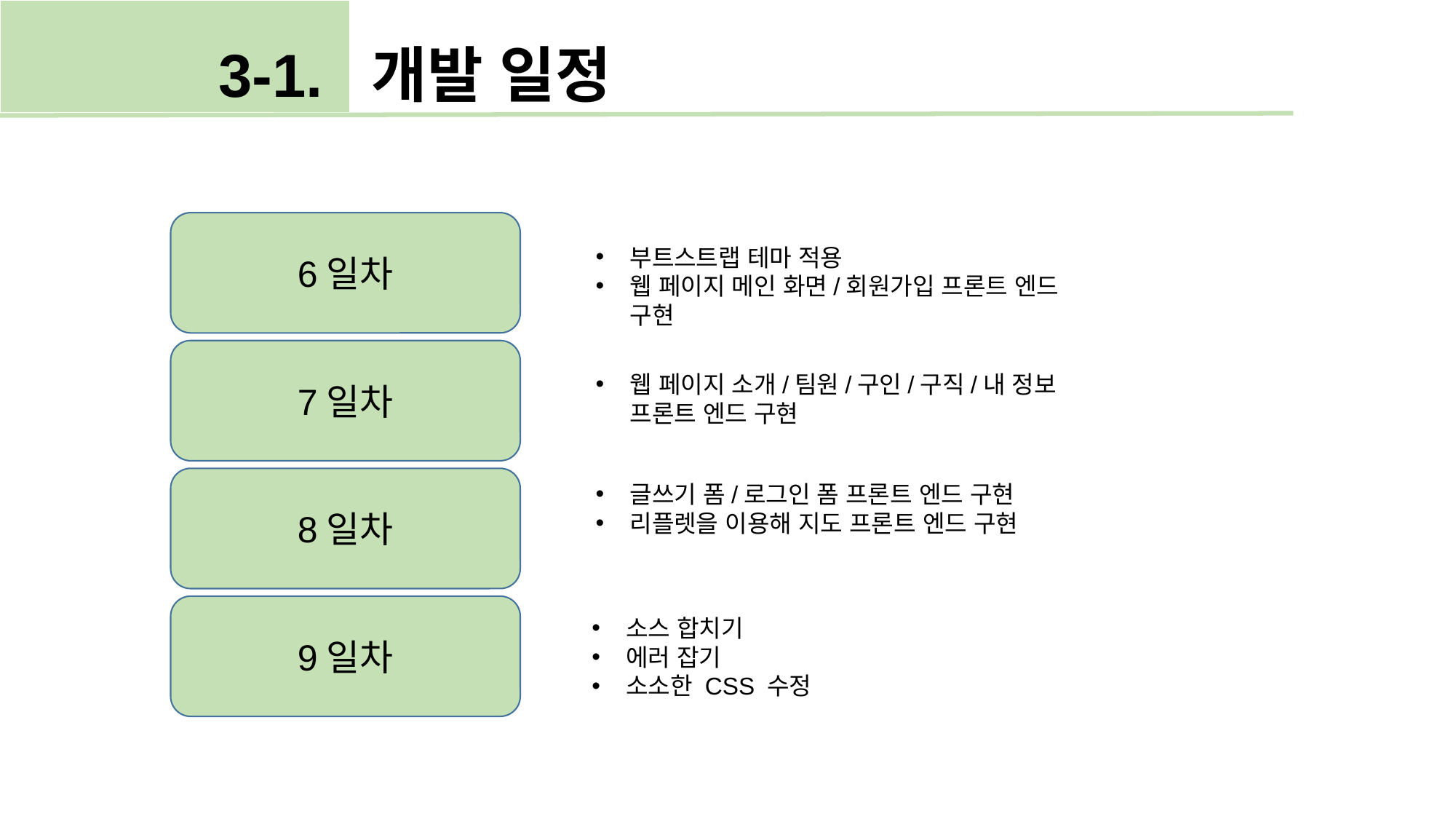

3-1.  개발 일정
6일차
부트스트랩 테마 적용
웹 페이지 메인 화면/회원가입 프론트 엔드 구현
7일차
웹 페이지 소개/팀원/구인/구직/내 정보 프론트 엔드 구현
8일차
글쓰기 폼/로그인 폼 프론트 엔드 구현
리플렛을 이용해 지도 프론트 엔드 구현
9일차
소스 합치기
에러 잡기
소소한 CSS 수정